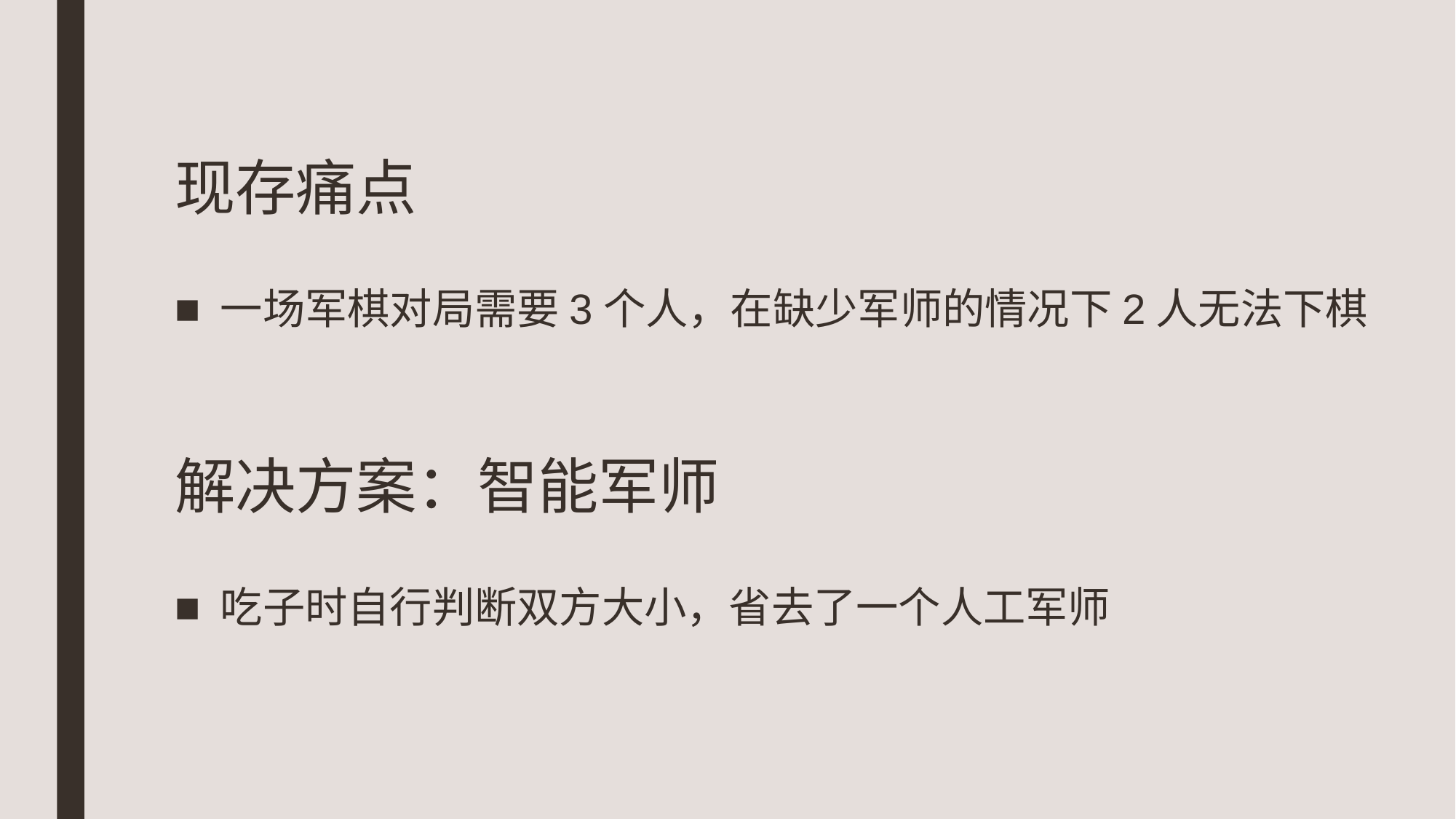

# 现存痛点
一场军棋对局需要3个人，在缺少军师的情况下2人无法下棋
解决方案：智能军师
吃子时自行判断双方大小，省去了一个人工军师